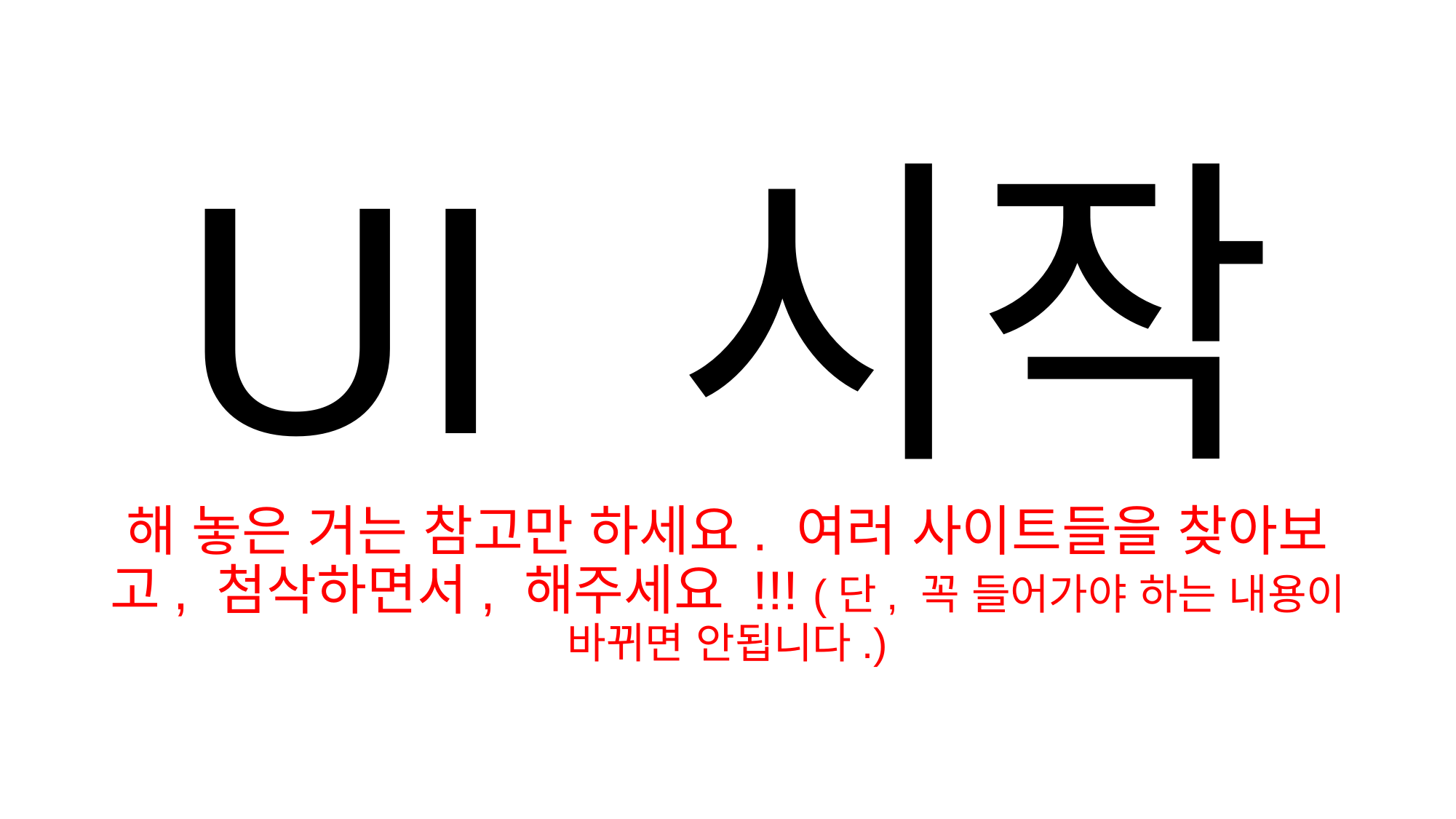

# UI 시작 해 놓은 거는 참고만 하세요. 여러 사이트들을 찾아보고, 첨삭하면서, 해주세요 !!! (단, 꼭 들어가야 하는 내용이 바뀌면 안됩니다.)